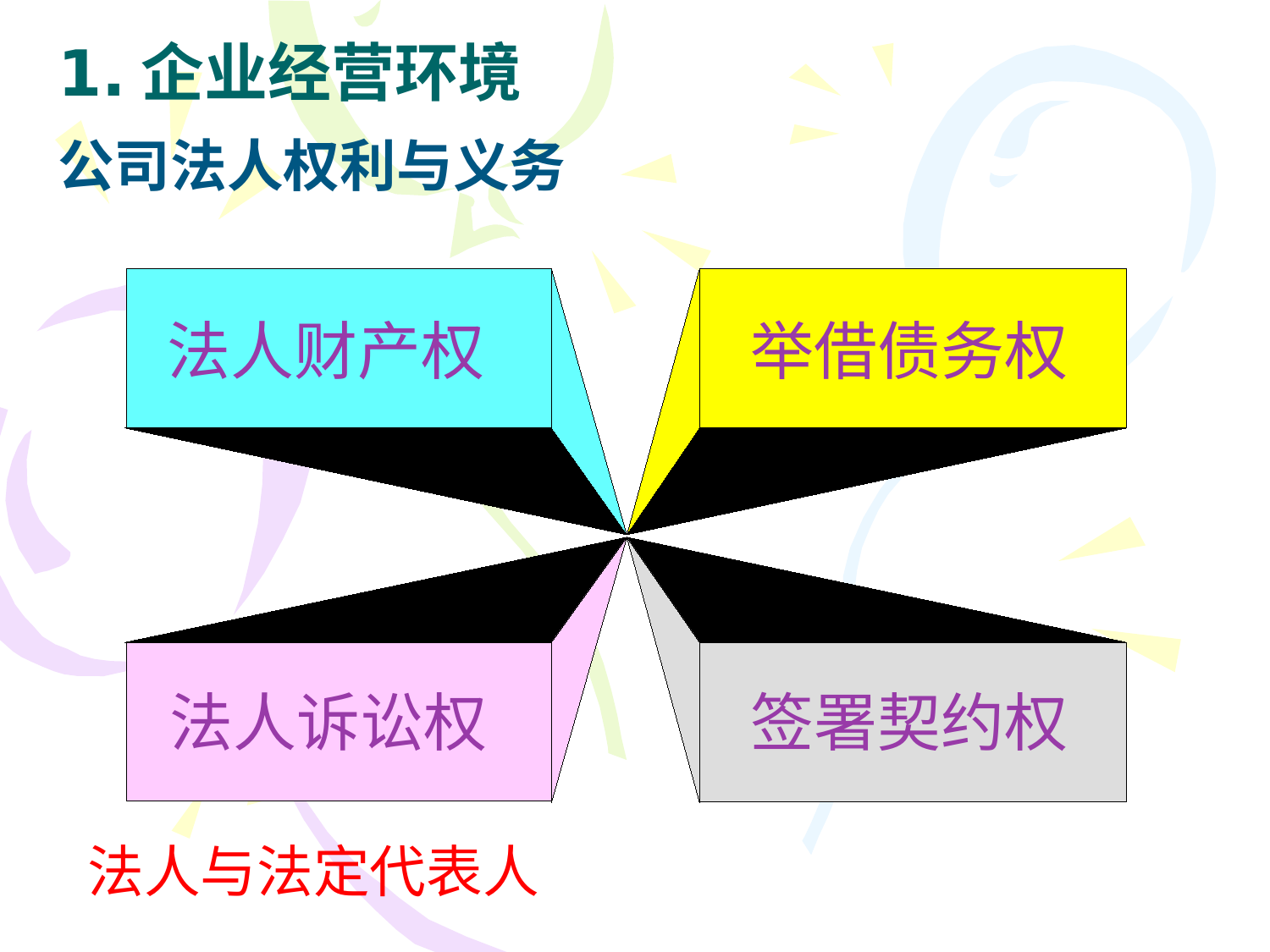

# 1.企业经营环境
公司法人权利与义务

法人财产权
举借债务权
法人诉讼权
签署契约权
法人与法定代表人
8